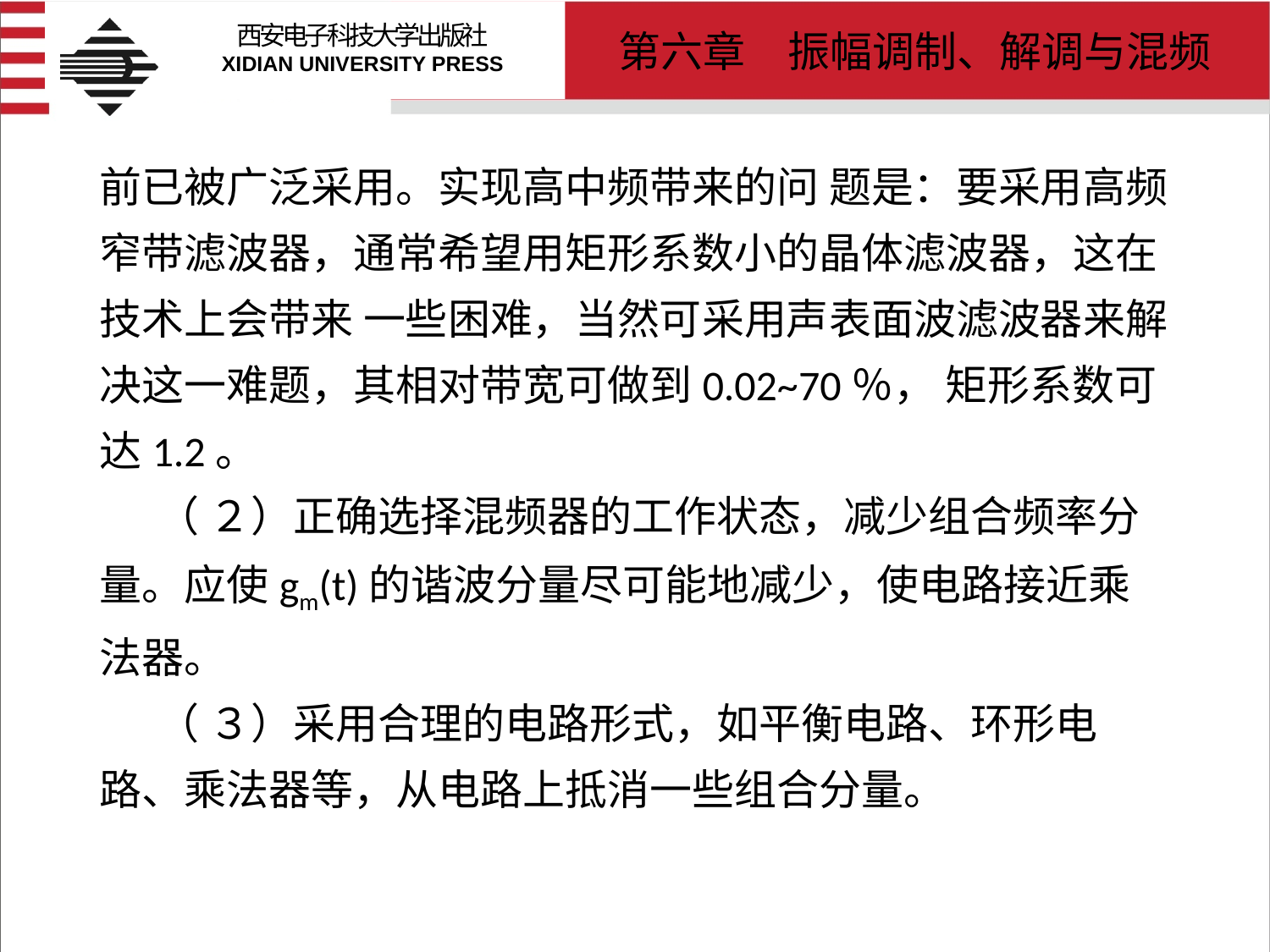

# 前已被广泛采用。实现高中频带来的问 题是：要采用高频窄带滤波器，通常希望用矩形系数小的晶体滤波器，这在技术上会带来 一些困难，当然可采用声表面波滤波器来解决这一难题，其相对带宽可做到0.02~70％， 矩形系数可达1.2。 （ ２）正确选择混频器的工作状态，减少组合频率分量。应使gm(t)的谐波分量尽可能地减少，使电路接近乘法器。 （ ３）采用合理的电路形式，如平衡电路、环形电路、乘法器等，从电路上抵消一些组合分量。